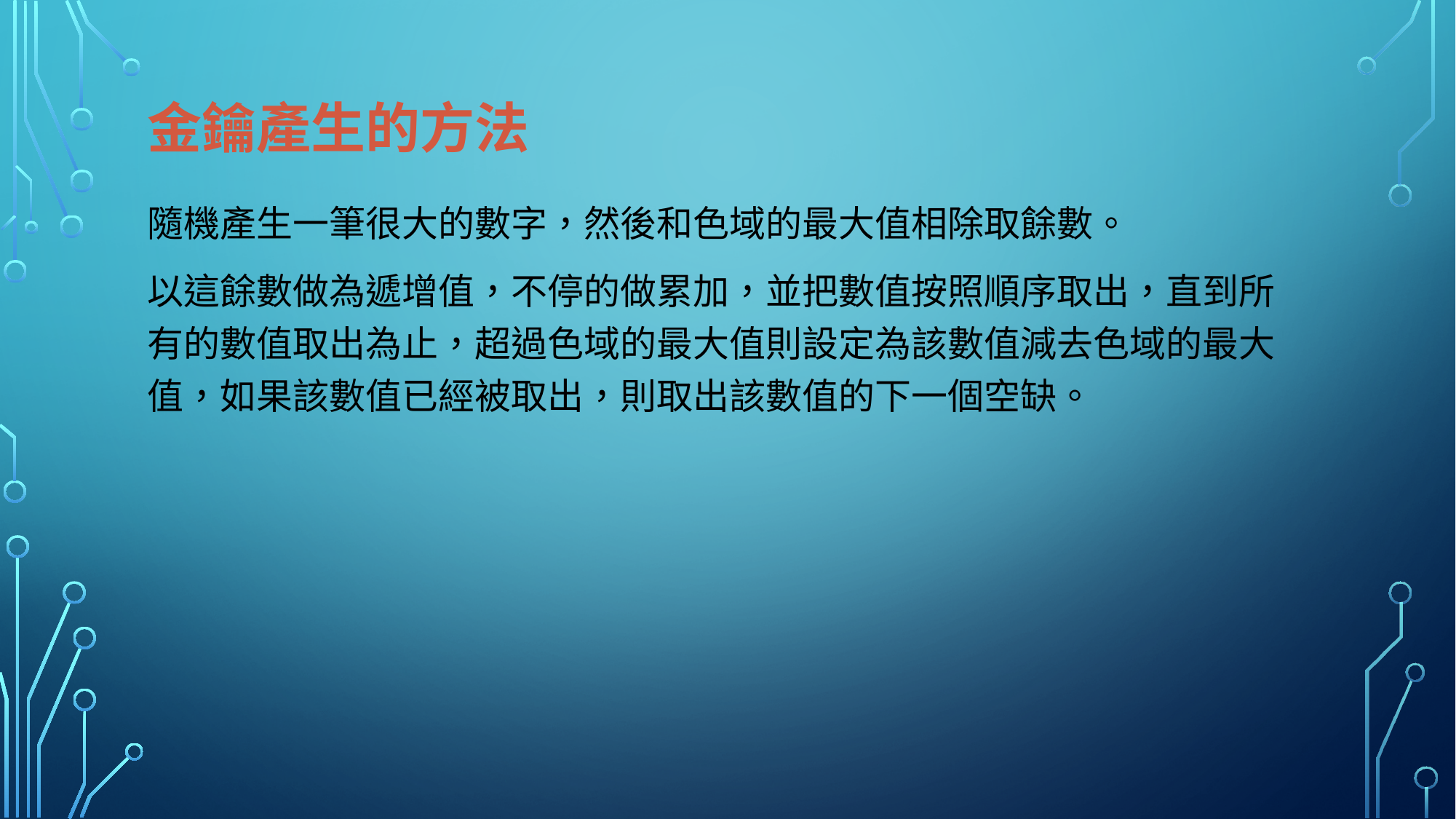

# 金鑰產生的方法
隨機產生一筆很大的數字，然後和色域的最大值相除取餘數。
以這餘數做為遞增值，不停的做累加，並把數值按照順序取出，直到所有的數值取出為止，超過色域的最大值則設定為該數值減去色域的最大值，如果該數值已經被取出，則取出該數值的下一個空缺。